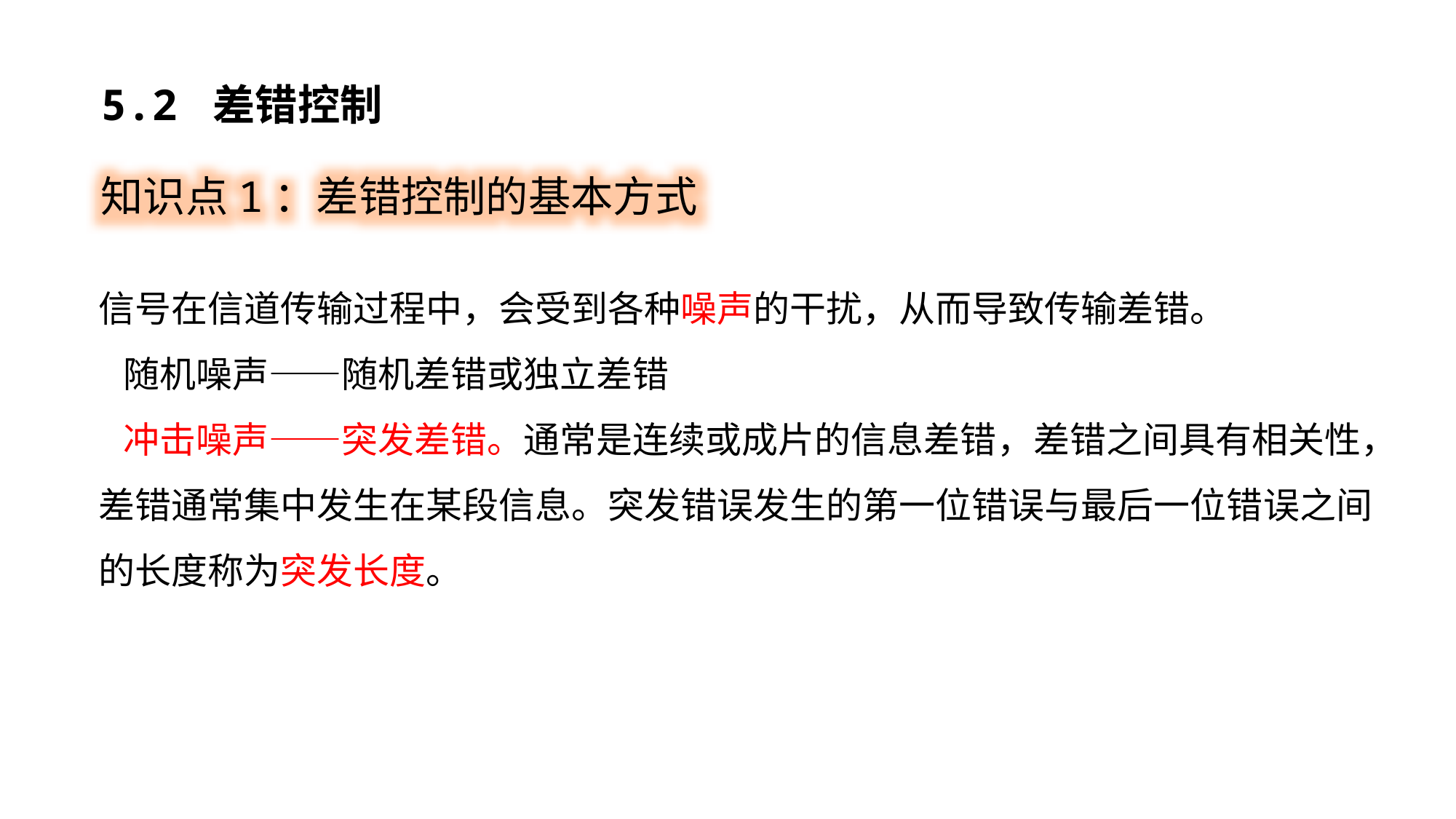

5.2 差错控制
知识点1：差错控制的基本方式
信号在信道传输过程中，会受到各种噪声的干扰，从而导致传输差错。
  随机噪声——随机差错或独立差错
  冲击噪声——突发差错。通常是连续或成片的信息差错，差错之间具有相关性，差错通常集中发生在某段信息。突发错误发生的第一位错误与最后一位错误之间的长度称为突发长度。